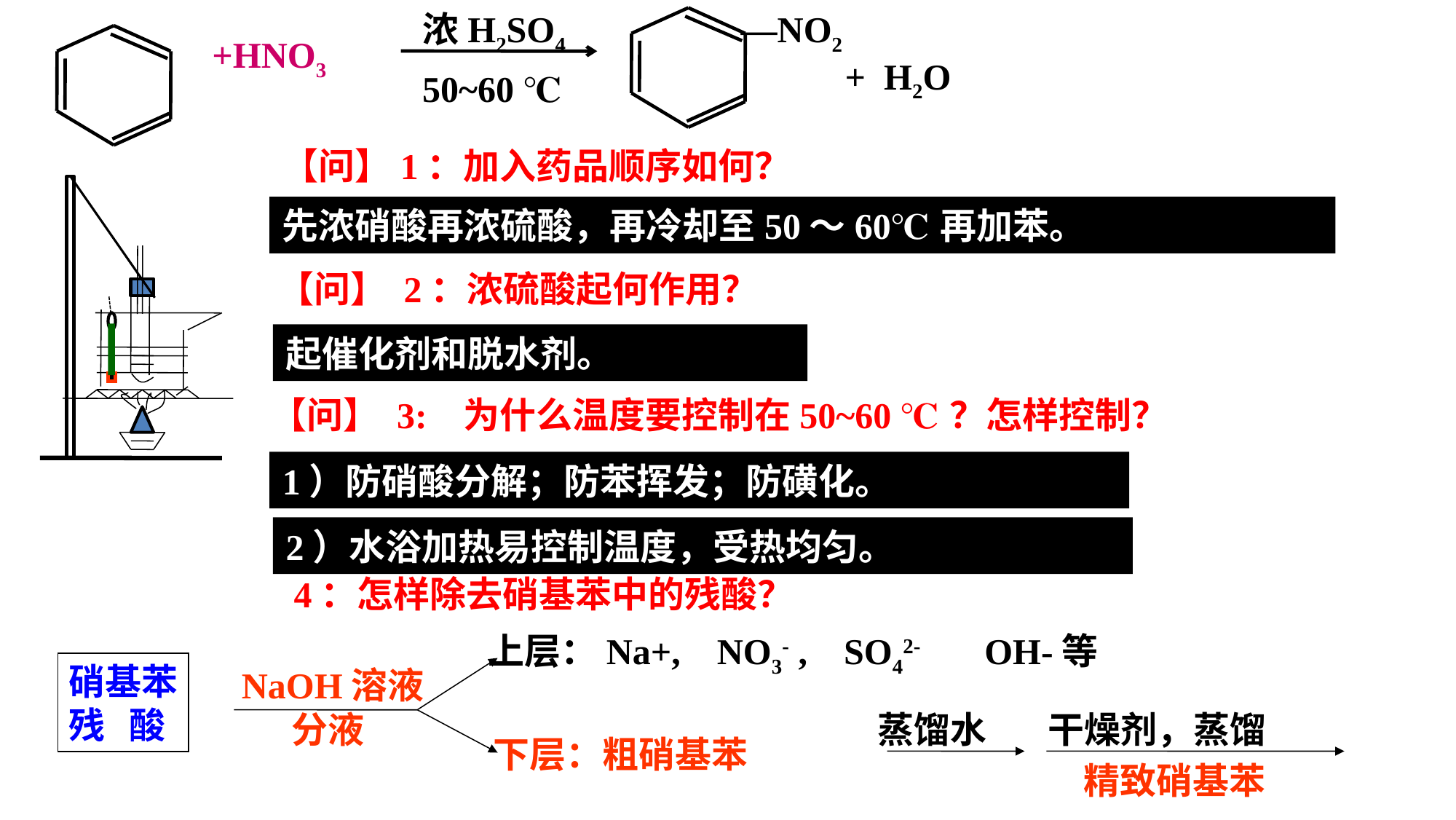

浓H2SO4
—NO2
+HNO3
+  H2O
50~60 ℃
【问】1：加入药品顺序如何？

先浓硝酸再浓硫酸，再冷却至50～60℃再加苯。
【问】 2：浓硫酸起何作用？
起催化剂和脱水剂。
【问】 3:   为什么温度要控制在50~60 ℃？怎样控制？
1）防硝酸分解；防苯挥发；防磺化。
2）水浴加热易控制温度，受热均匀。
4：怎样除去硝基苯中的残酸？
上层：Na+,    NO3- ,    SO42-       OH-等
硝基苯
残   酸
NaOH溶液

分液

下层：粗硝基苯
蒸馏水
干燥剂，蒸馏

精致硝基苯